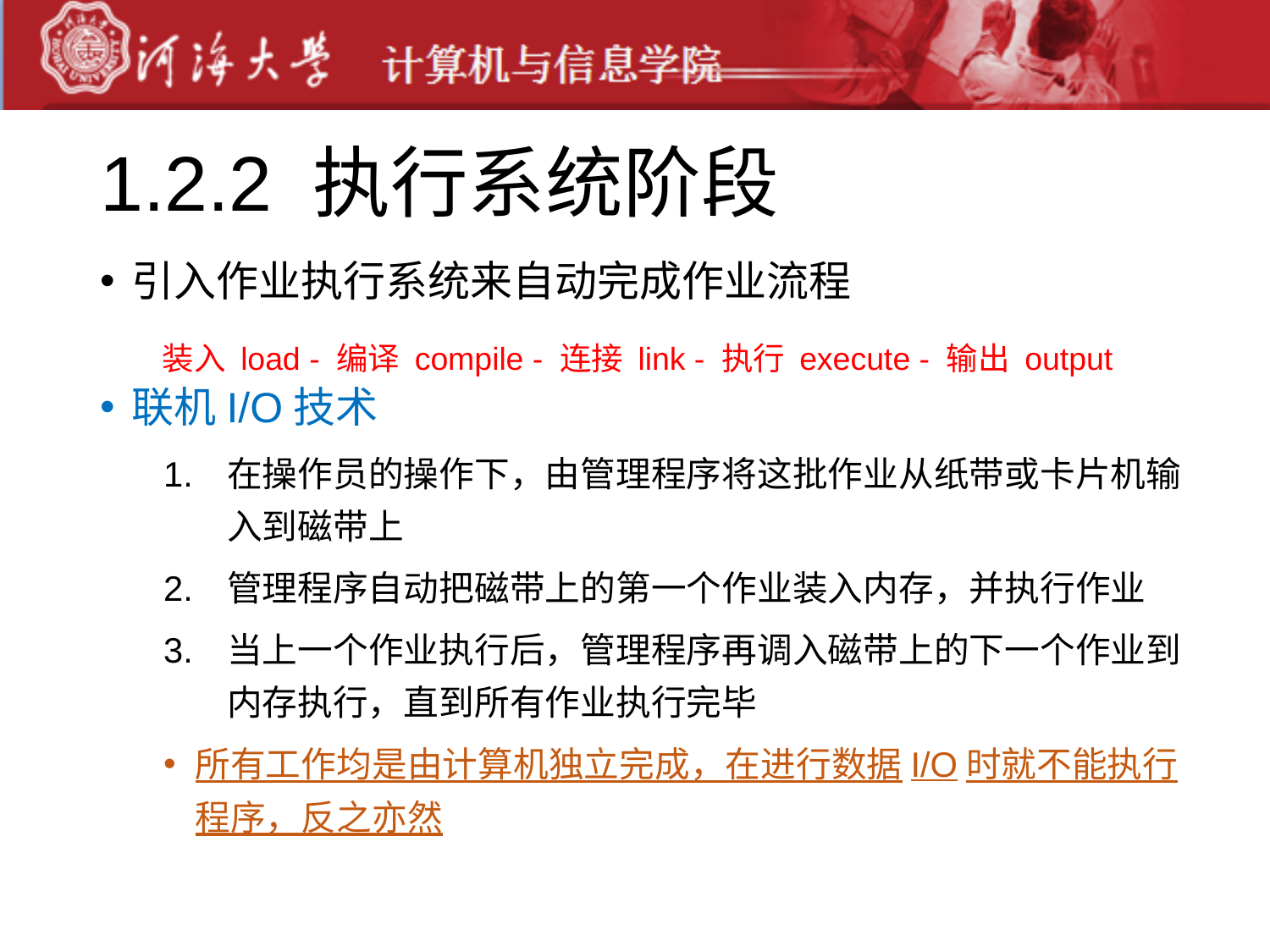

# 1.2.2 执行系统阶段
引入作业执行系统来自动完成作业流程

联机I/O技术
在操作员的操作下，由管理程序将这批作业从纸带或卡片机输入到磁带上
管理程序自动把磁带上的第一个作业装入内存，并执行作业
当上一个作业执行后，管理程序再调入磁带上的下一个作业到内存执行，直到所有作业执行完毕
所有工作均是由计算机独立完成，在进行数据I/O时就不能执行程序，反之亦然
装入 load - 编译 compile - 连接 link - 执行 execute - 输出 output